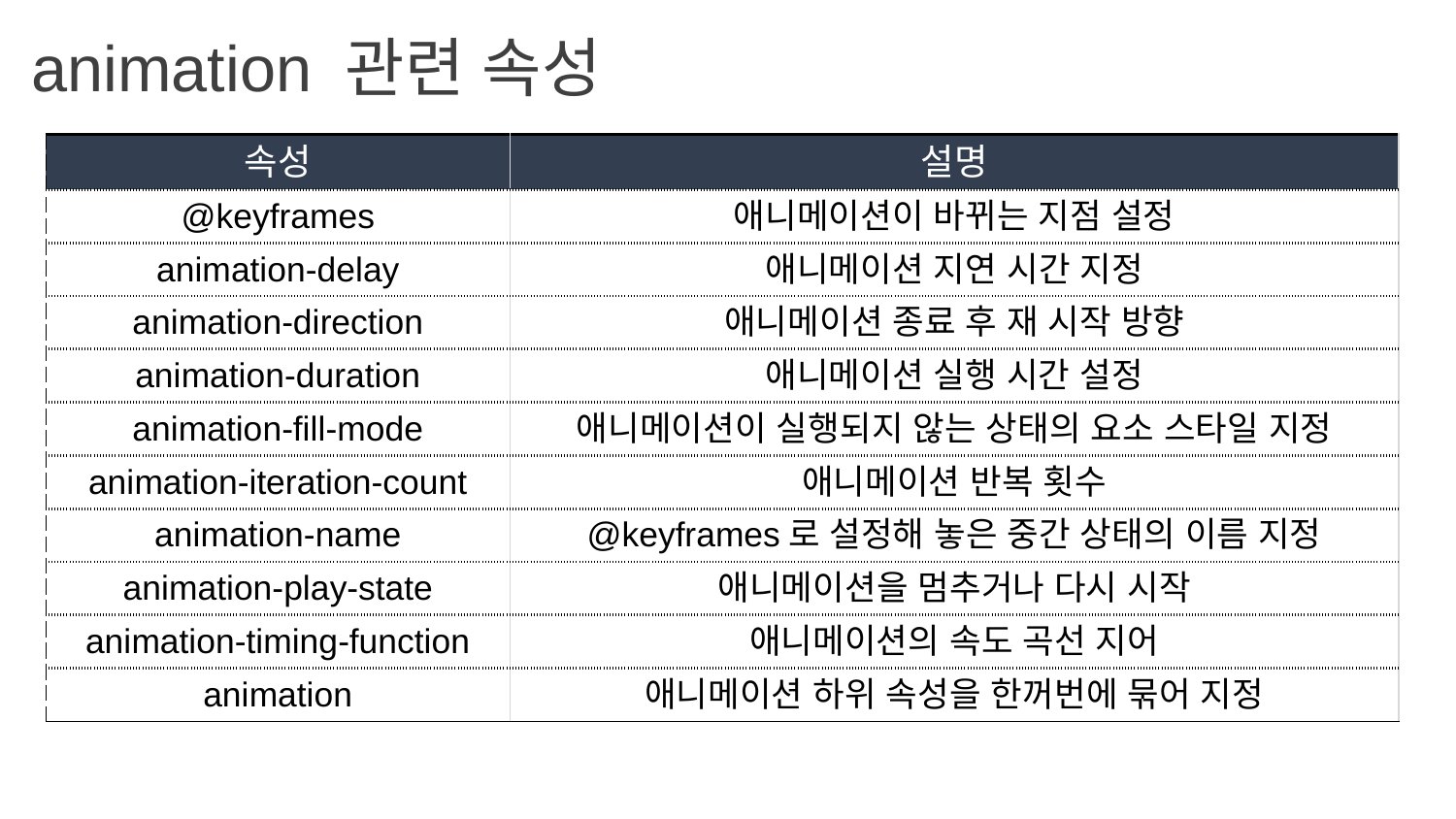

animation 관련 속성
| 속성 | 설명 |
| --- | --- |
| @keyframes | 애니메이션이 바뀌는 지점 설정 |
| animation-delay | 애니메이션 지연 시간 지정 |
| animation-direction | 애니메이션 종료 후 재 시작 방향 |
| animation-duration | 애니메이션 실행 시간 설정 |
| animation-fill-mode | 애니메이션이 실행되지 않는 상태의 요소 스타일 지정 |
| animation-iteration-count | 애니메이션 반복 횟수 |
| animation-name | @keyframes로 설정해 놓은 중간 상태의 이름 지정 |
| animation-play-state | 애니메이션을 멈추거나 다시 시작 |
| animation-timing-function | 애니메이션의 속도 곡선 지어 |
| animation | 애니메이션 하위 속성을 한꺼번에 묶어 지정 |